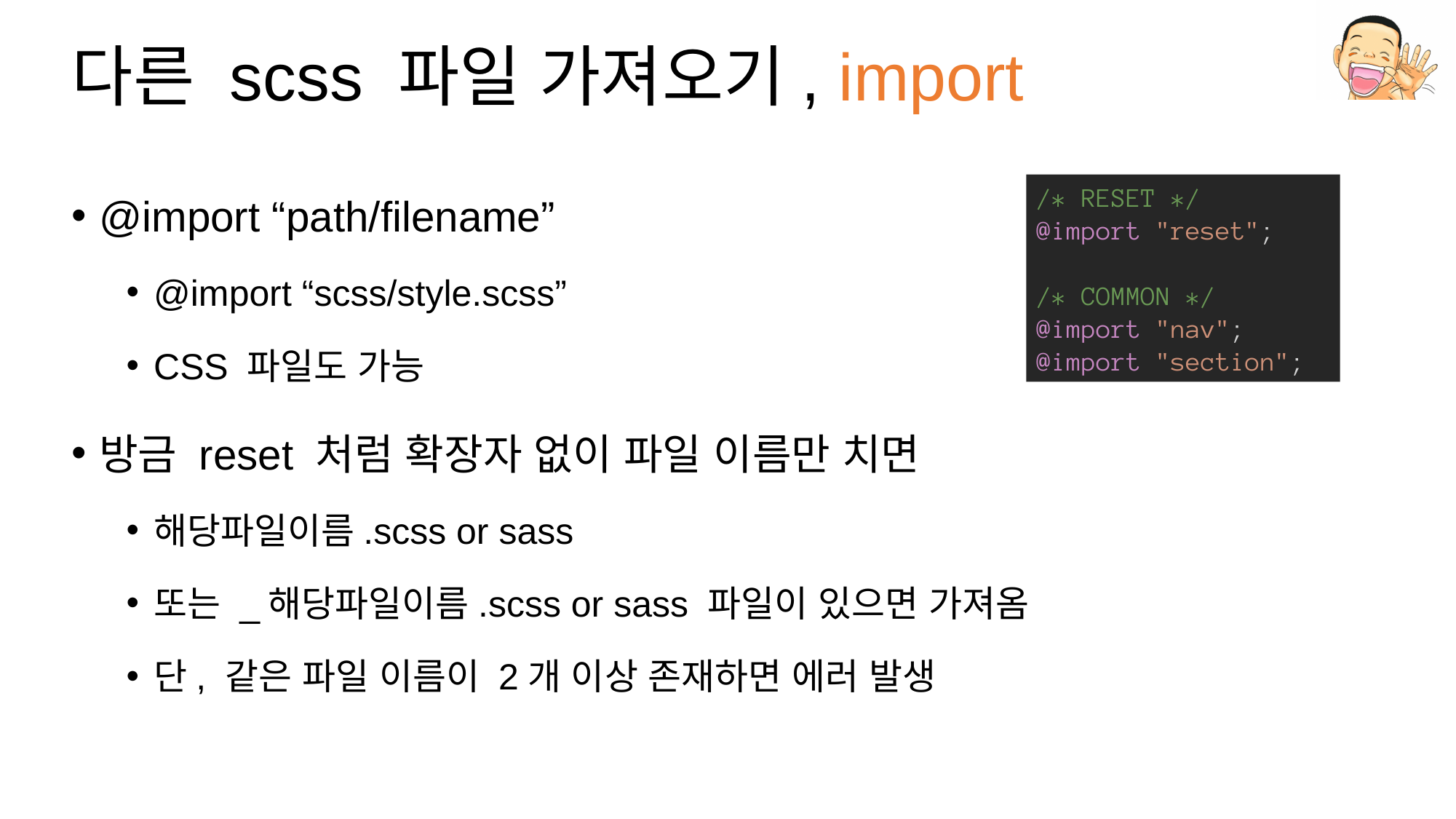

# 다른 scss 파일 가져오기, import
@import “path/filename”
@import “scss/style.scss”
CSS 파일도 가능
방금 reset 처럼 확장자 없이 파일 이름만 치면
해당파일이름.scss or sass
또는 _해당파일이름.scss or sass 파일이 있으면 가져옴
단, 같은 파일 이름이 2개 이상 존재하면 에러 발생
/* RESET */
@import "reset";
/* COMMON */
@import "nav";
@import "section";